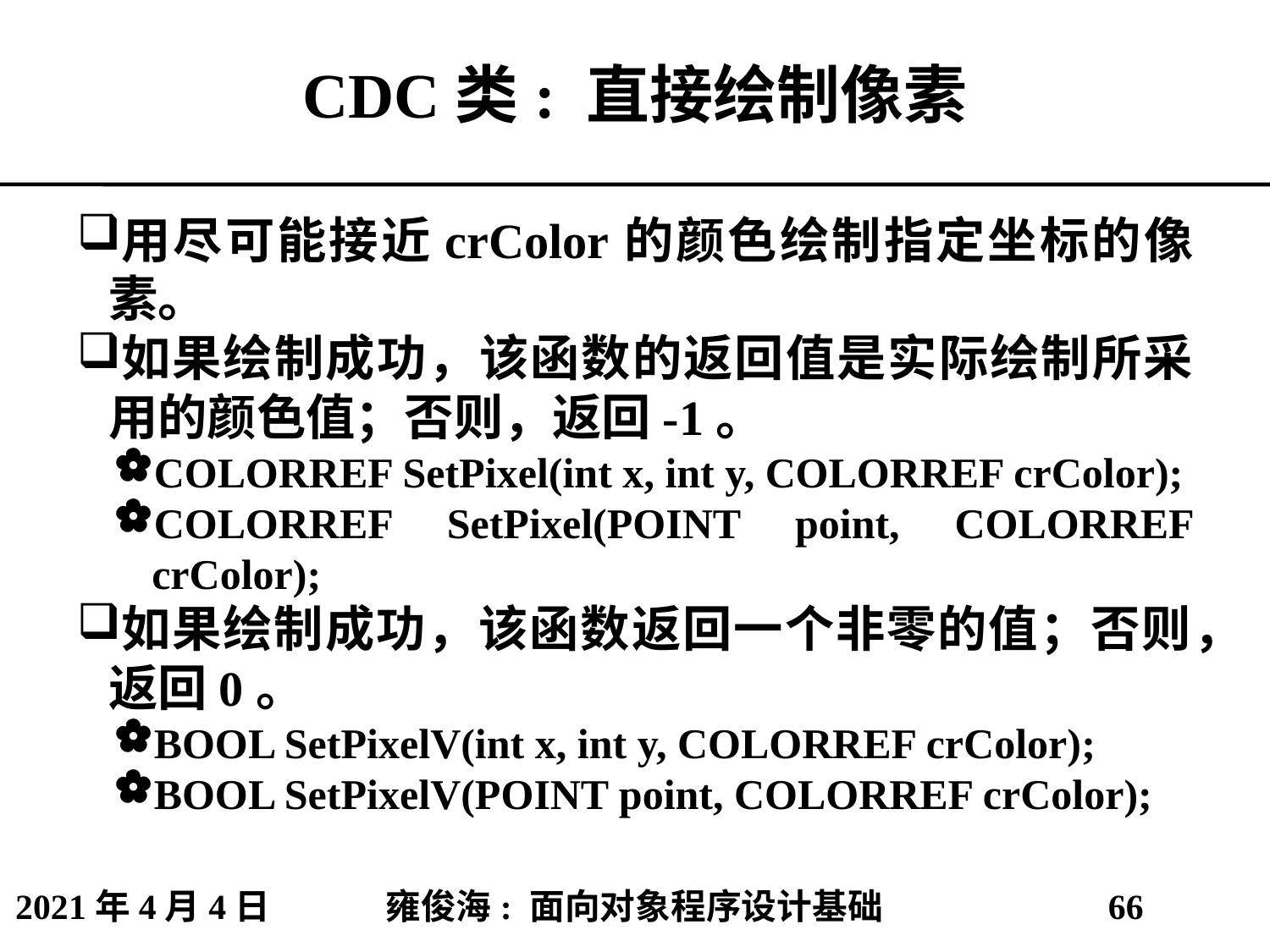

# CDC类: 直接绘制像素

用尽可能接近crColor的颜色绘制指定坐标的像素。
如果绘制成功，该函数的返回值是实际绘制所采用的颜色值；否则，返回-1。
COLORREF SetPixel(int x, int y, COLORREF crColor);
COLORREF SetPixel(POINT point, COLORREF crColor);
如果绘制成功，该函数返回一个非零的值；否则，返回0。
BOOL SetPixelV(int x, int y, COLORREF crColor);
BOOL SetPixelV(POINT point, COLORREF crColor);
2021年4月4日
雍俊海: 面向对象程序设计基础
66